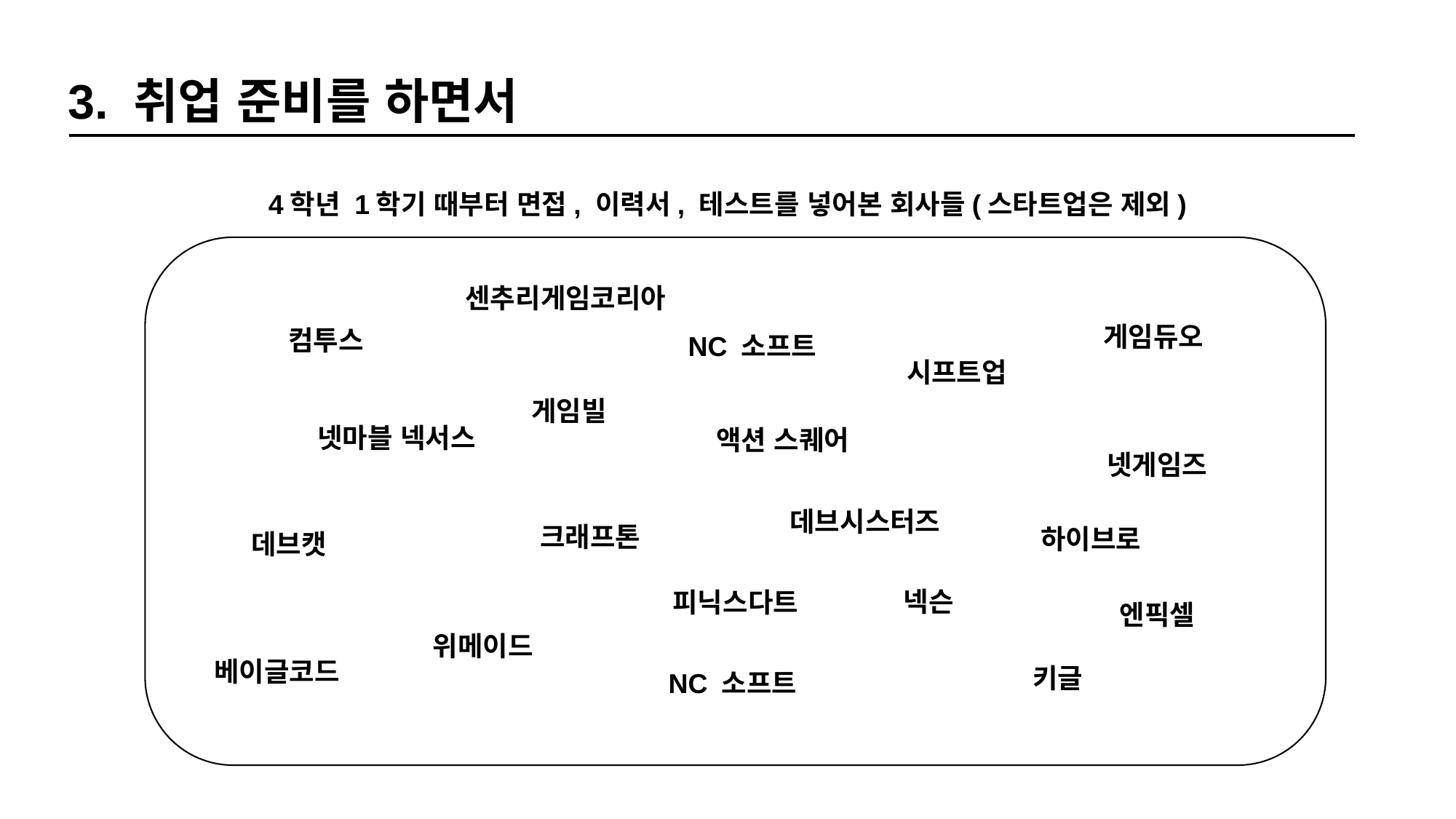

3. 취업 준비를 하면서
4학년 1학기 때부터 면접, 이력서, 테스트를 넣어본 회사들(스타트업은 제외)

센추리게임코리아
게임듀오
컴투스
NC 소프트
시프트업
게임빌
넷마블 넥서스
액션 스퀘어
넷게임즈
데브시스터즈
크래프톤
하이브로
데브캣
넥슨
피닉스다트
엔픽셀
위메이드
베이글코드
키글
NC 소프트